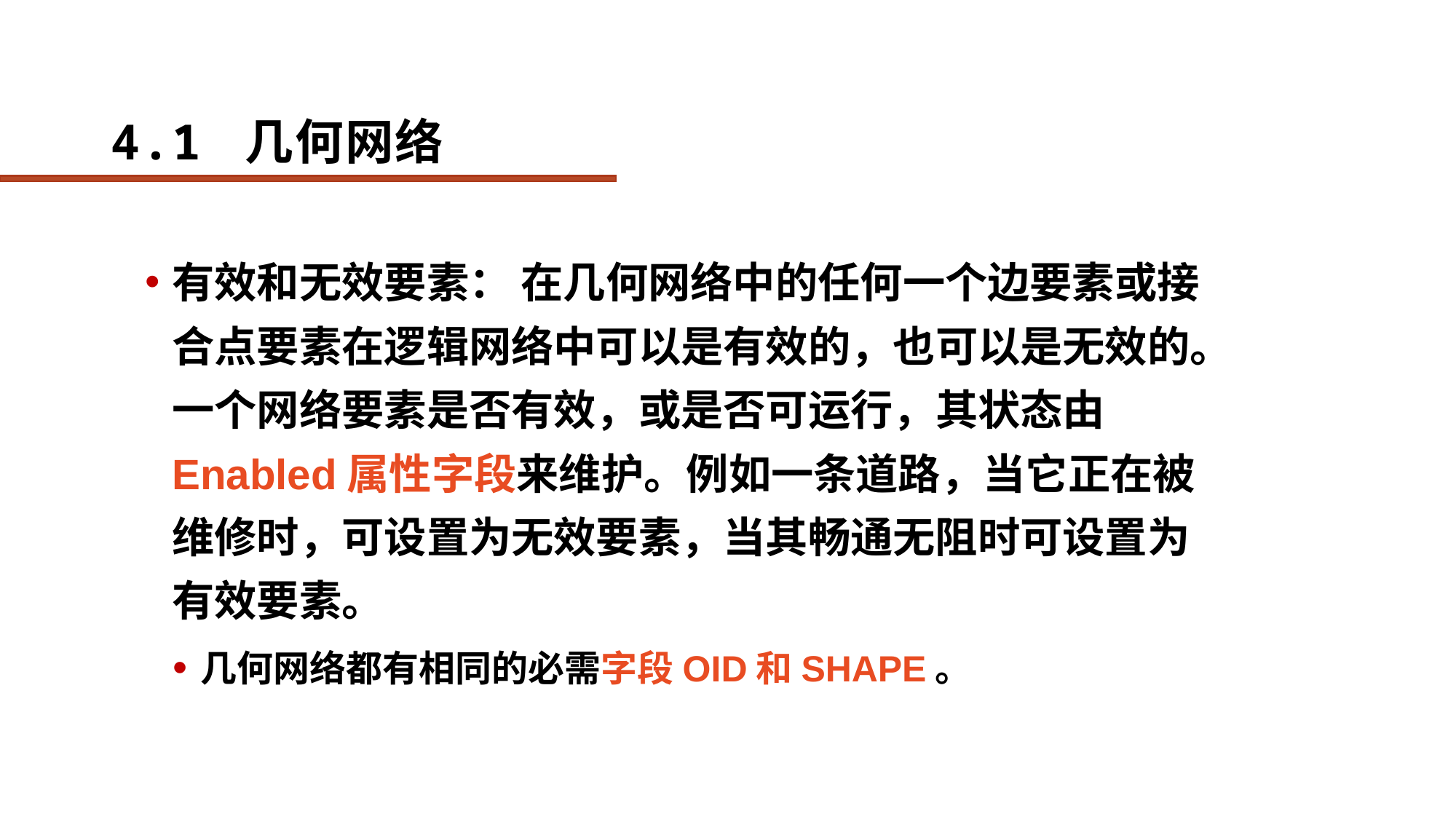

# 4.1 几何网络
有效和无效要素： 在几何网络中的任何一个边要素或接合点要素在逻辑网络中可以是有效的，也可以是无效的。一个网络要素是否有效，或是否可运行，其状态由Enabled属性字段来维护。例如一条道路，当它正在被维修时，可设置为无效要素，当其畅通无阻时可设置为有效要素。
几何网络都有相同的必需字段OID和SHAPE。